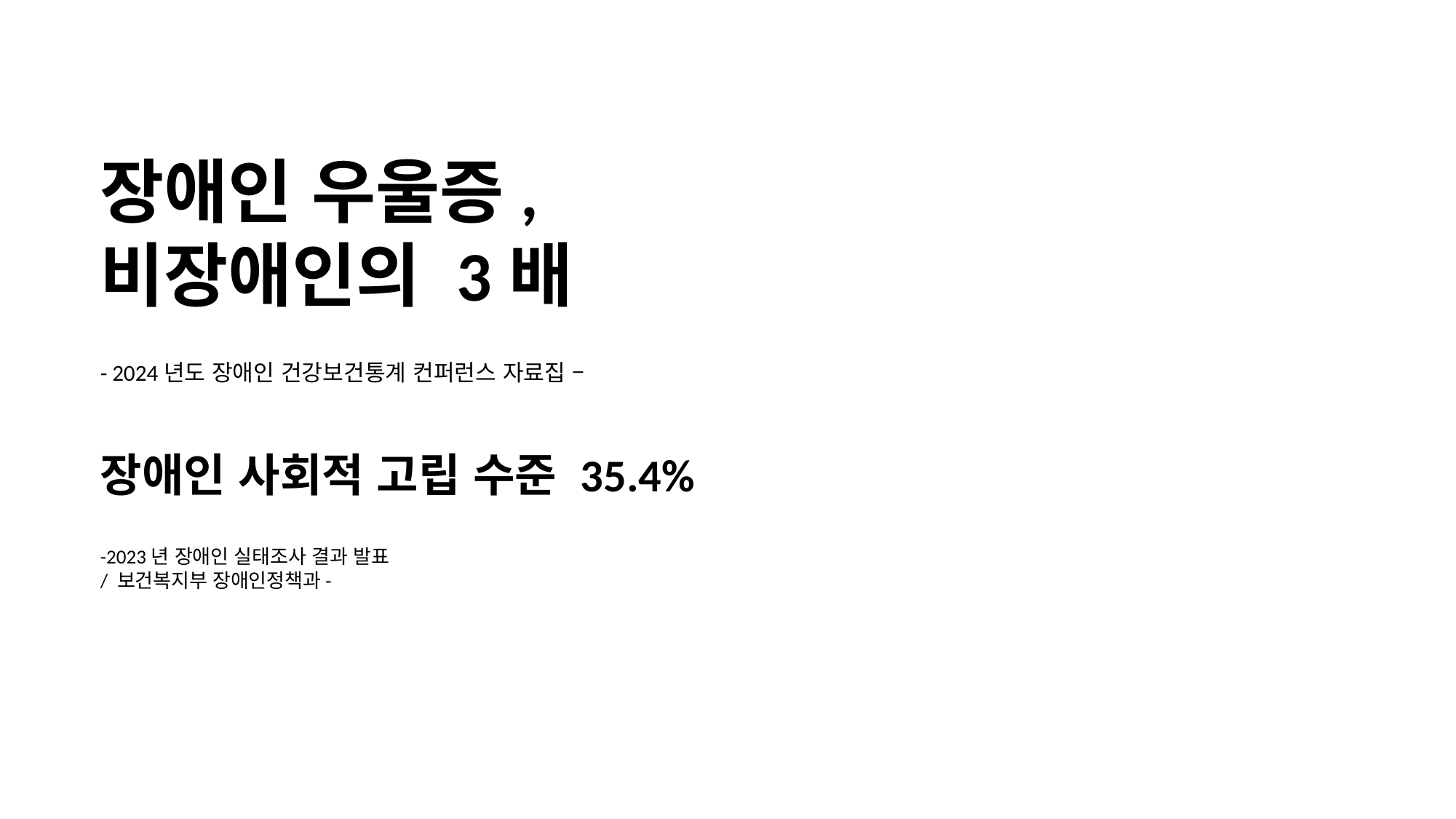

장애인 우울증, 비장애인의 3배

- 2024년도 장애인 건강보건통계 컨퍼런스 자료집 –

장애인 사회적 고립 수준 35.4%

-2023년 장애인 실태조사 결과 발표
/ 보건복지부 장애인정책과-